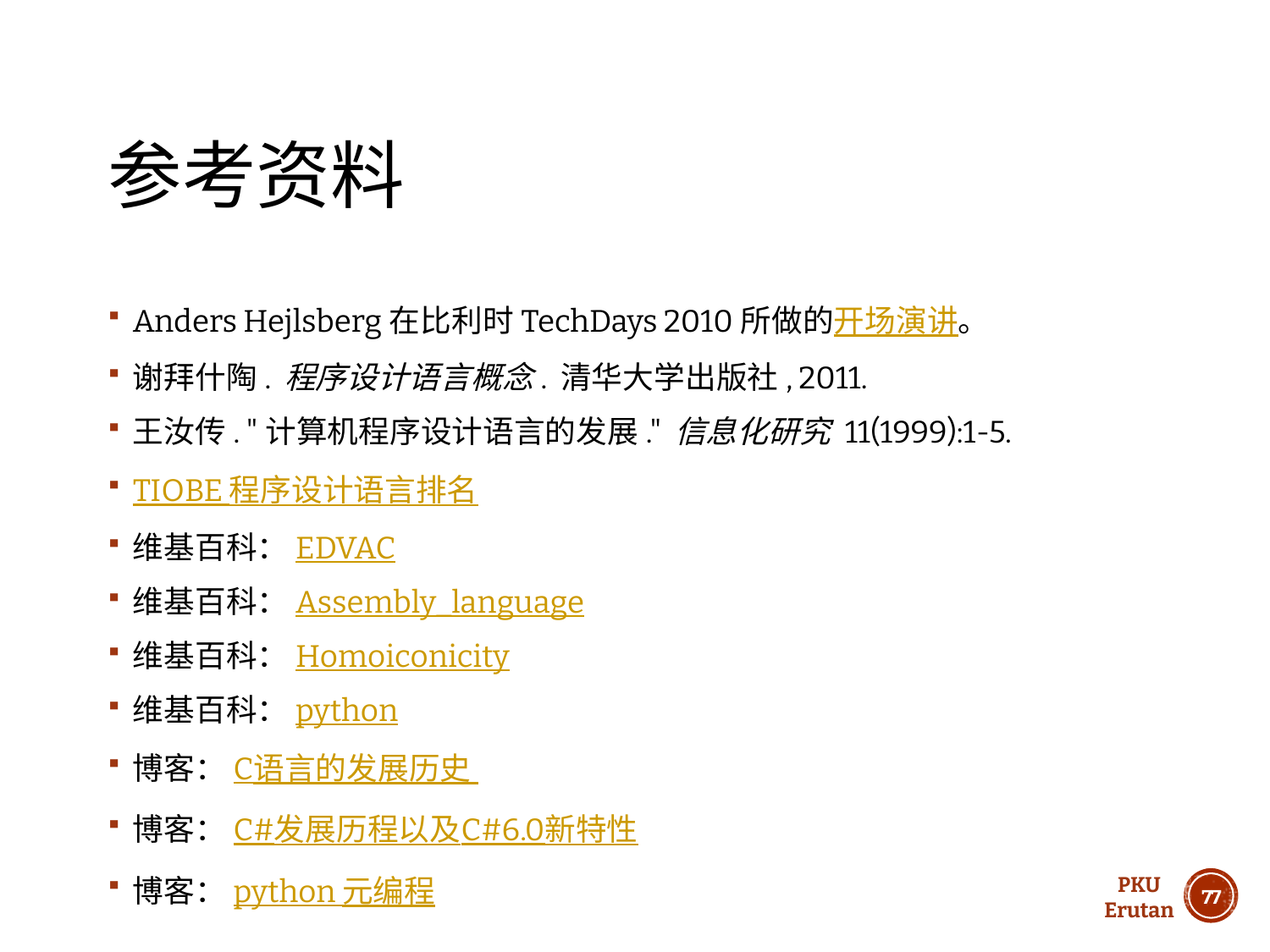

# 参考资料
Anders Hejlsberg在比利时TechDays 2010所做的开场演讲。
谢拜什陶. 程序设计语言概念. 清华大学出版社, 2011.
王汝传. "计算机程序设计语言的发展." 信息化研究 11(1999):1-5.
TIOBE 程序设计语言排名
维基百科：EDVAC
维基百科：Assembly_language
维基百科：Homoiconicity
维基百科：python
博客：C语言的发展历史
博客：C#发展历程以及C#6.0新特性
博客：python 元编程

PKU
Erutan
77